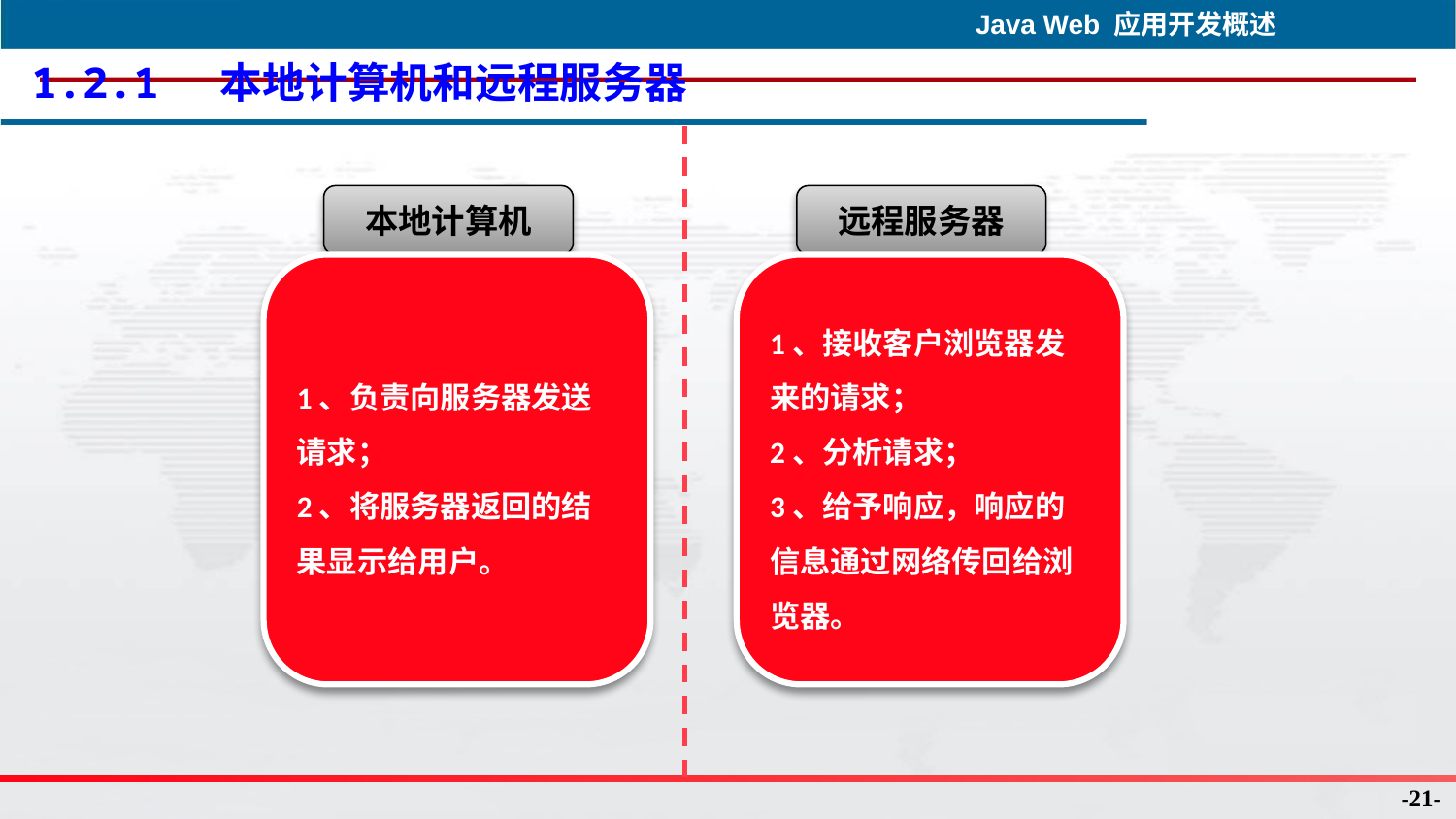

1.2.1  本地计算机和远程服务器
本地计算机
远程服务器
1、负责向服务器发送请求；
2、将服务器返回的结果显示给用户。
1、接收客户浏览器发来的请求；
2、分析请求；
3、给予响应，响应的信息通过网络传回给浏览器。
-21-